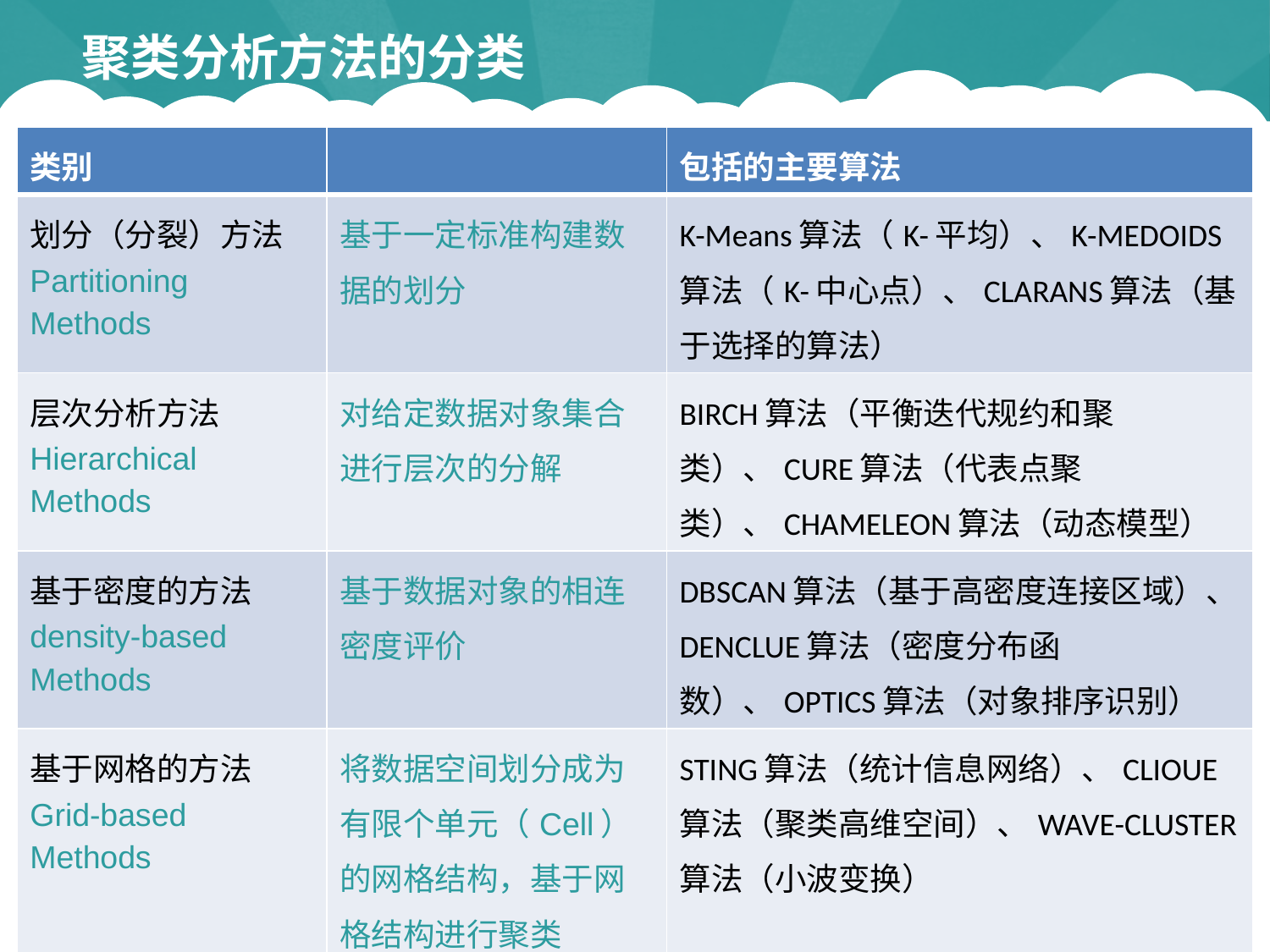

聚类分析方法的分类

| 类别 |  | 包括的主要算法 |
| --- | --- | --- |
| 划分（分裂）方法Partitioning Methods | 基于一定标准构建数据的划分 | K-Means算法（K-平均）、K-MEDOIDS算法（K-中心点）、CLARANS算法（基于选择的算法） |
| 层次分析方法Hierarchical Methods | 对给定数据对象集合进行层次的分解 | BIRCH算法（平衡迭代规约和聚类）、CURE算法（代表点聚类）、CHAMELEON算法（动态模型） |
| 基于密度的方法density-based Methods | 基于数据对象的相连密度评价 | DBSCAN算法（基于高密度连接区域）、DENCLUE算法（密度分布函数）、OPTICS算法（对象排序识别） |
| 基于网格的方法Grid-based Methods | 将数据空间划分成为有限个单元（Cell）的网格结构，基于网格结构进行聚类 | STING算法（统计信息网络）、CLIOUE算法（聚类高维空间）、WAVE-CLUSTER算法（小波变换） |
| 基于模型的方法 |  | 统计学方法、神经网络方法 |